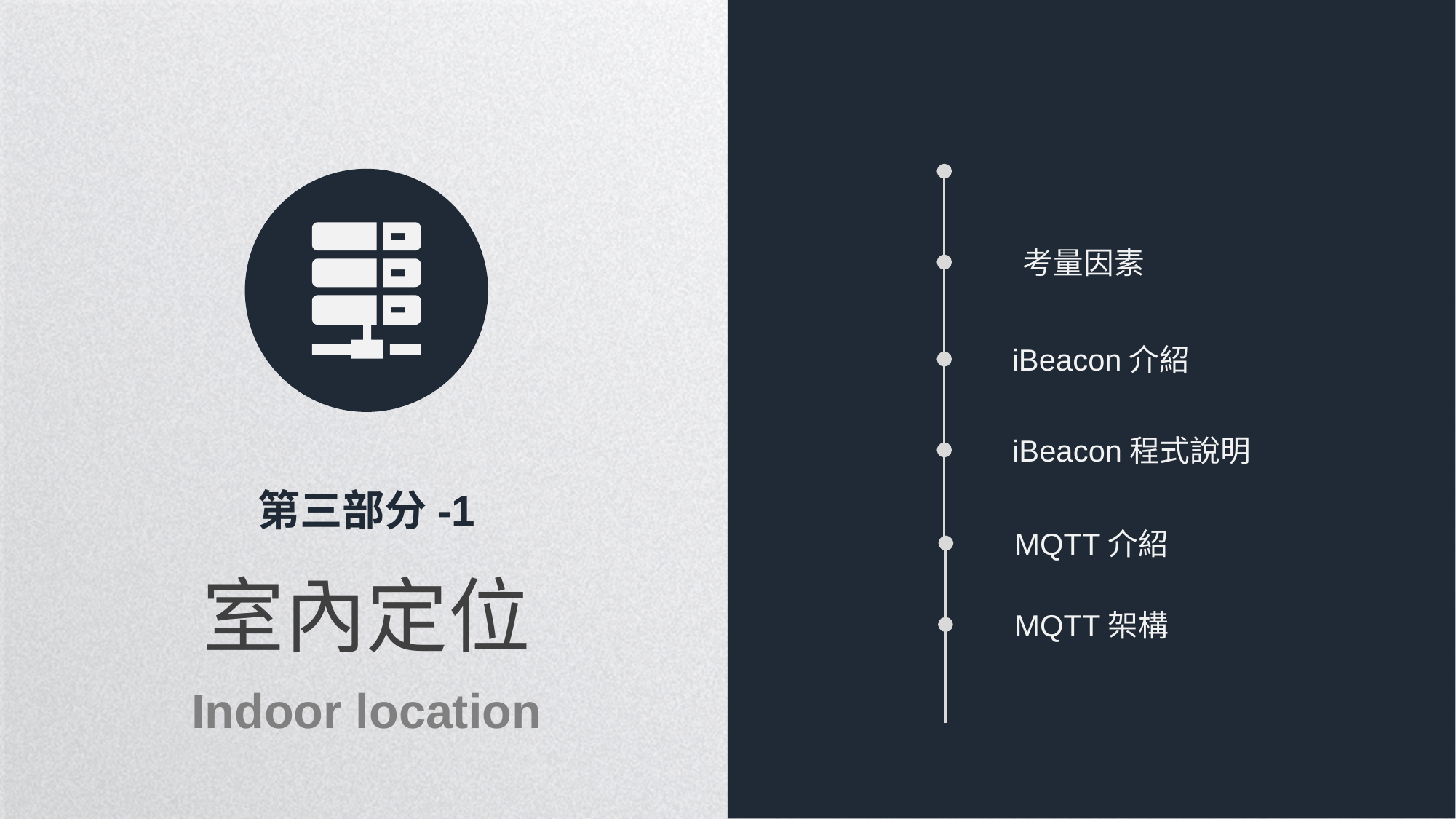

考量因素
iBeacon介紹
iBeacon程式說明
第三部分-1
MQTT介紹
室內定位
Indoor location
MQTT架構